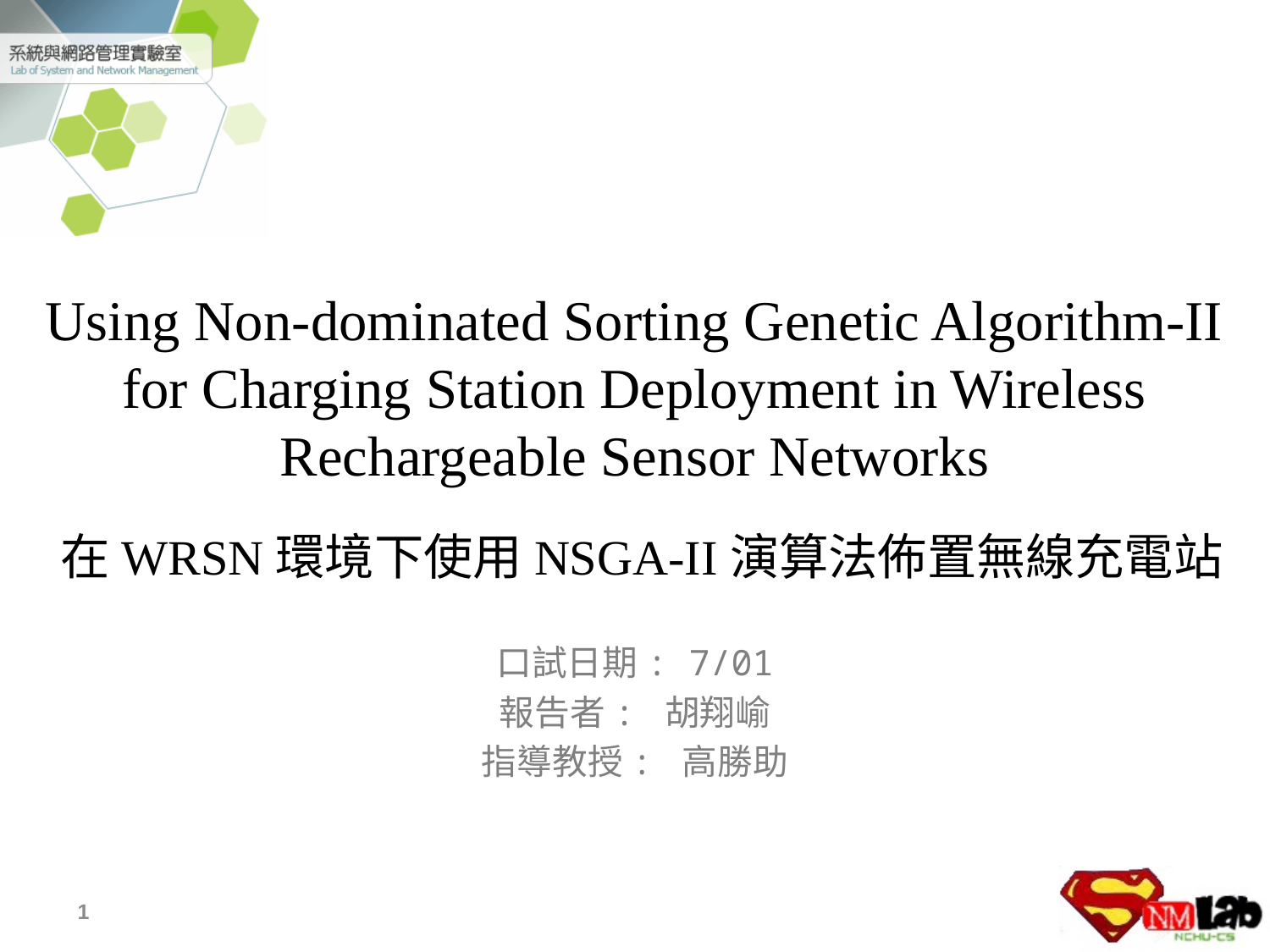

# Using Non-dominated Sorting Genetic Algorithm-II for Charging Station Deployment in Wireless Rechargeable Sensor Networks
在WRSN環境下使用NSGA-II演算法佈置無線充電站
口試日期: 7/01
報告者: 胡翔崳
指導教授: 高勝助
1